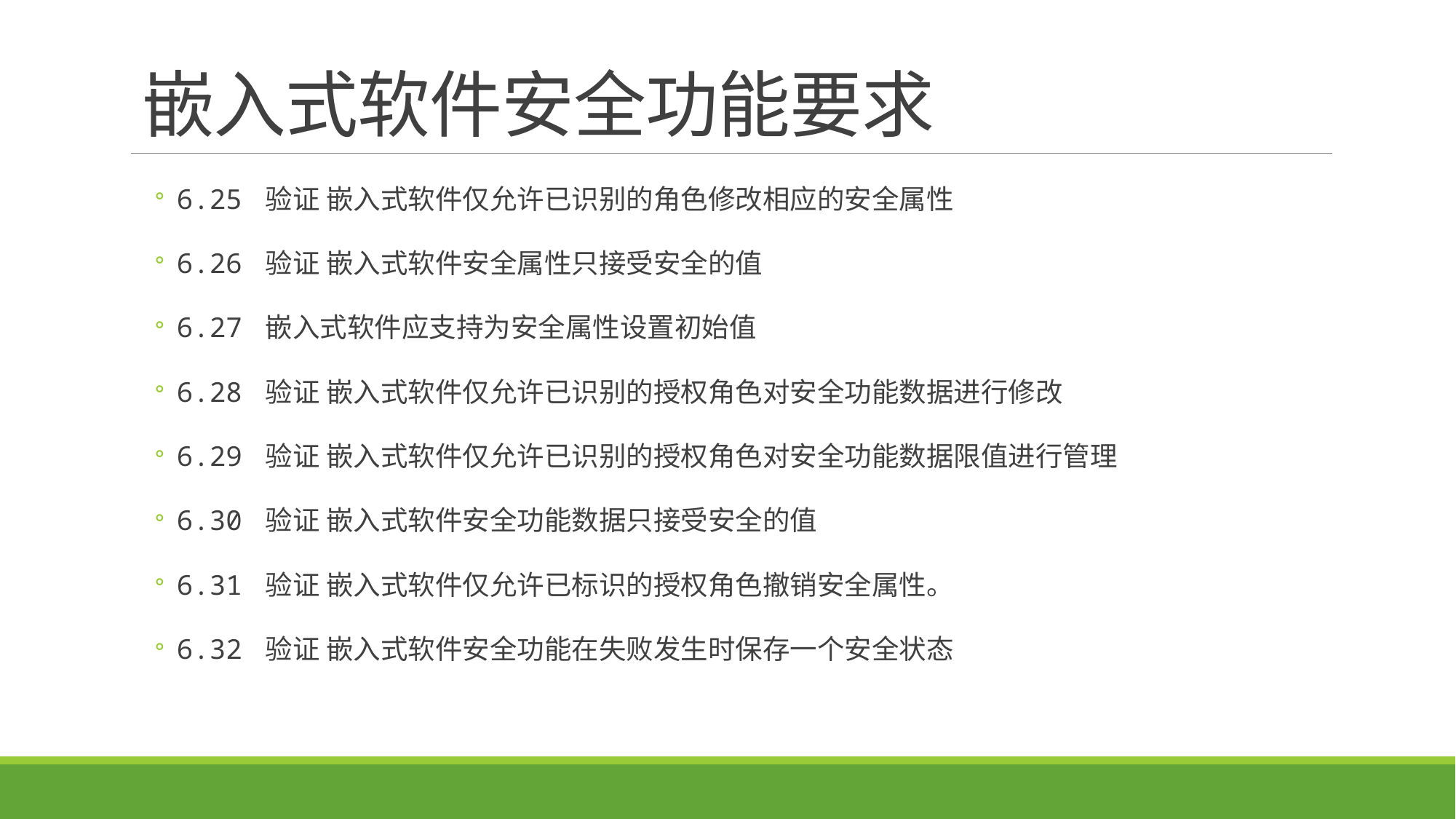

# 嵌入式软件安全功能要求
6.25 验证 嵌入式软件仅允许已识别的角色修改相应的安全属性
6.26 验证 嵌入式软件安全属性只接受安全的值
6.27 嵌入式软件应支持为安全属性设置初始值
6.28 验证 嵌入式软件仅允许已识别的授权角色对安全功能数据进行修改
6.29 验证 嵌入式软件仅允许已识别的授权角色对安全功能数据限值进行管理
6.30 验证 嵌入式软件安全功能数据只接受安全的值
6.31 验证 嵌入式软件仅允许已标识的授权角色撤销安全属性。
6.32 验证 嵌入式软件安全功能在失败发生时保存一个安全状态